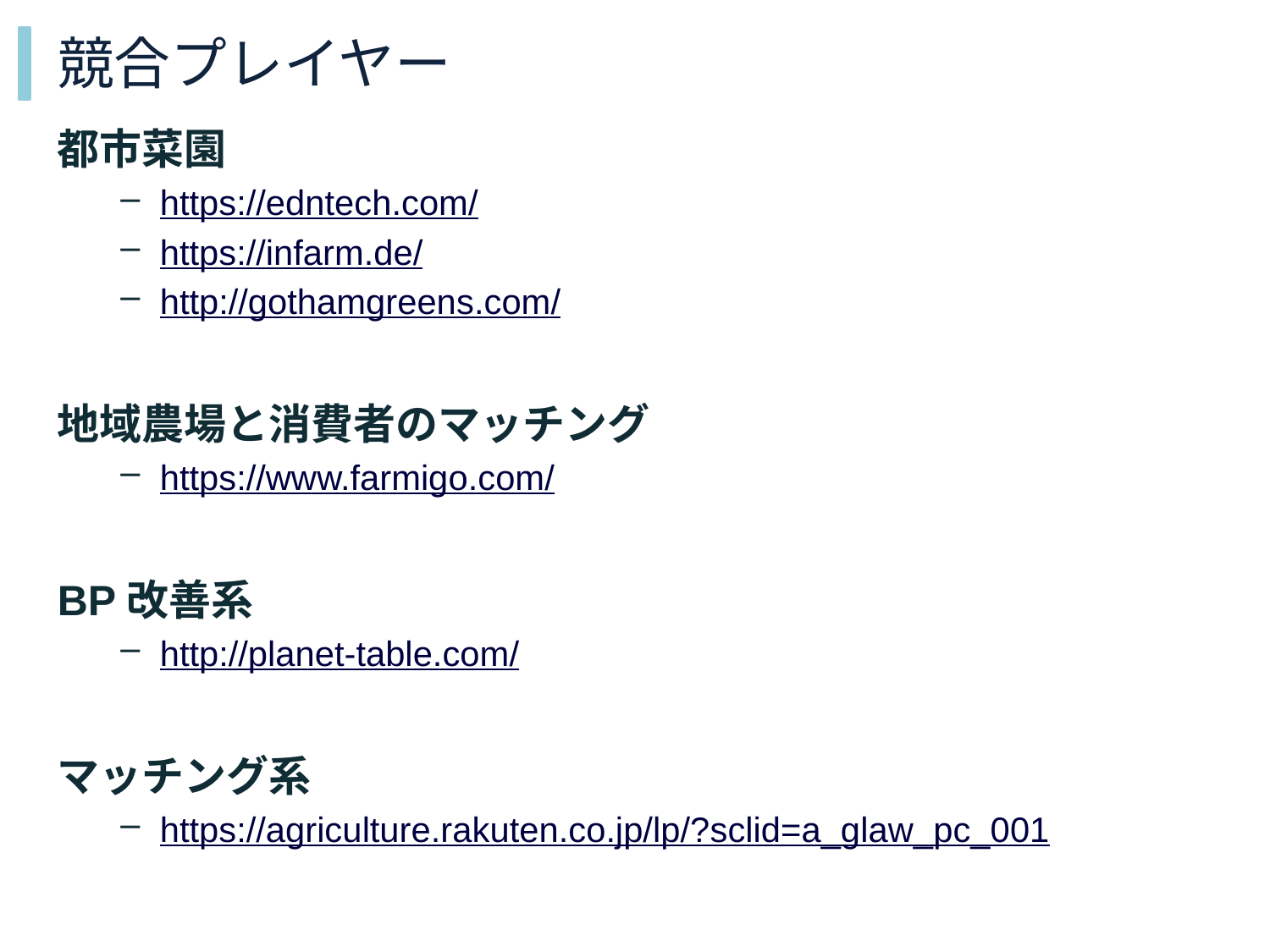

# 競合プレイヤー
都市菜園
https://edntech.com/
https://infarm.de/
http://gothamgreens.com/

地域農場と消費者のマッチング
https://www.farmigo.com/

BP改善系
http://planet-table.com/

マッチング系
https://agriculture.rakuten.co.jp/lp/?sclid=a_glaw_pc_001